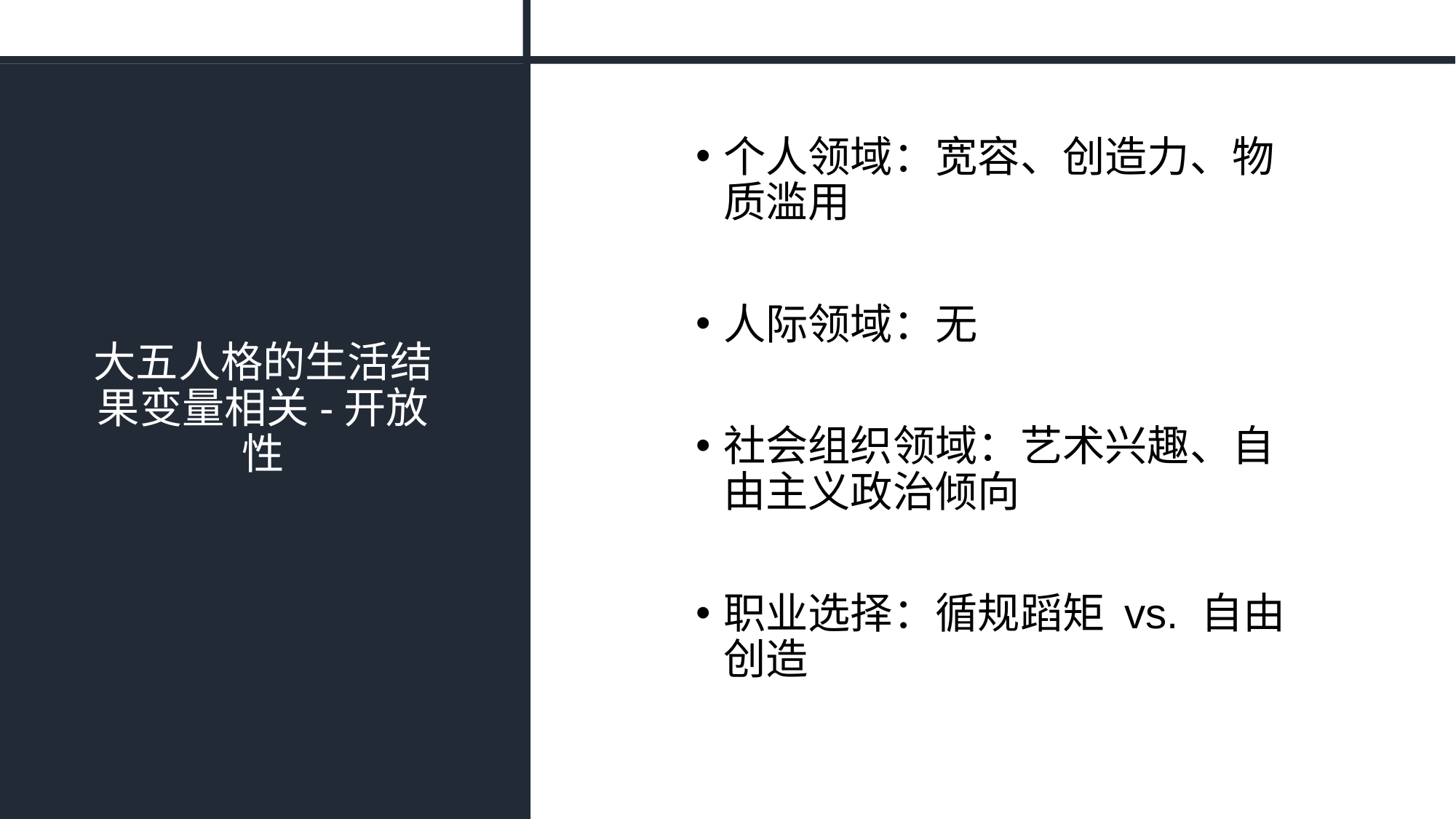

# 大五人格的生活结果变量相关-开放性
个人领域：宽容、创造力、物质滥用

人际领域：无

社会组织领域：艺术兴趣、自由主义政治倾向

职业选择：循规蹈矩 vs. 自由创造